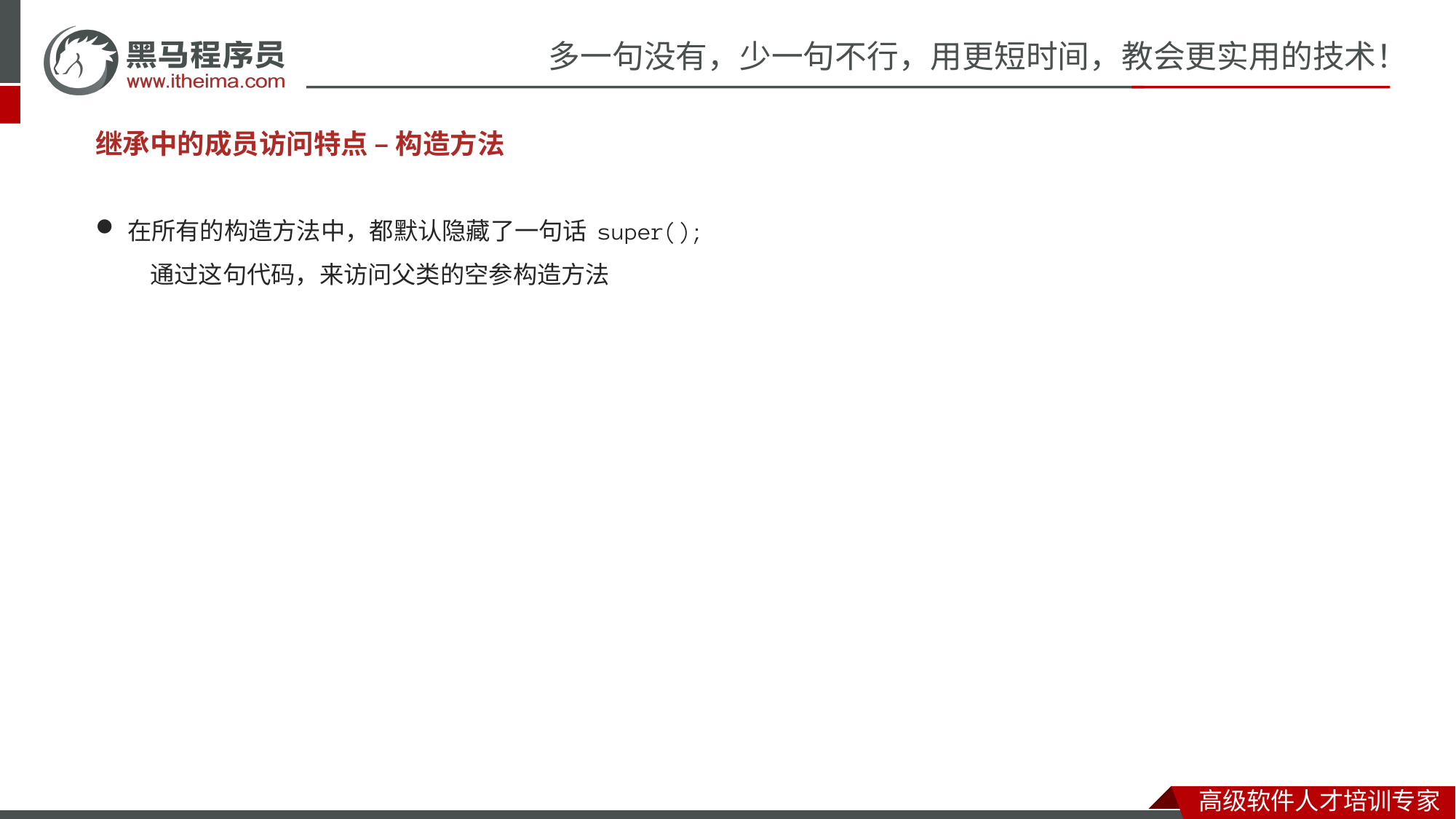

继承中的成员访问特点 – 构造方法
在所有的构造方法中，都默认隐藏了一句话 super();
通过这句代码，来访问父类的空参构造方法